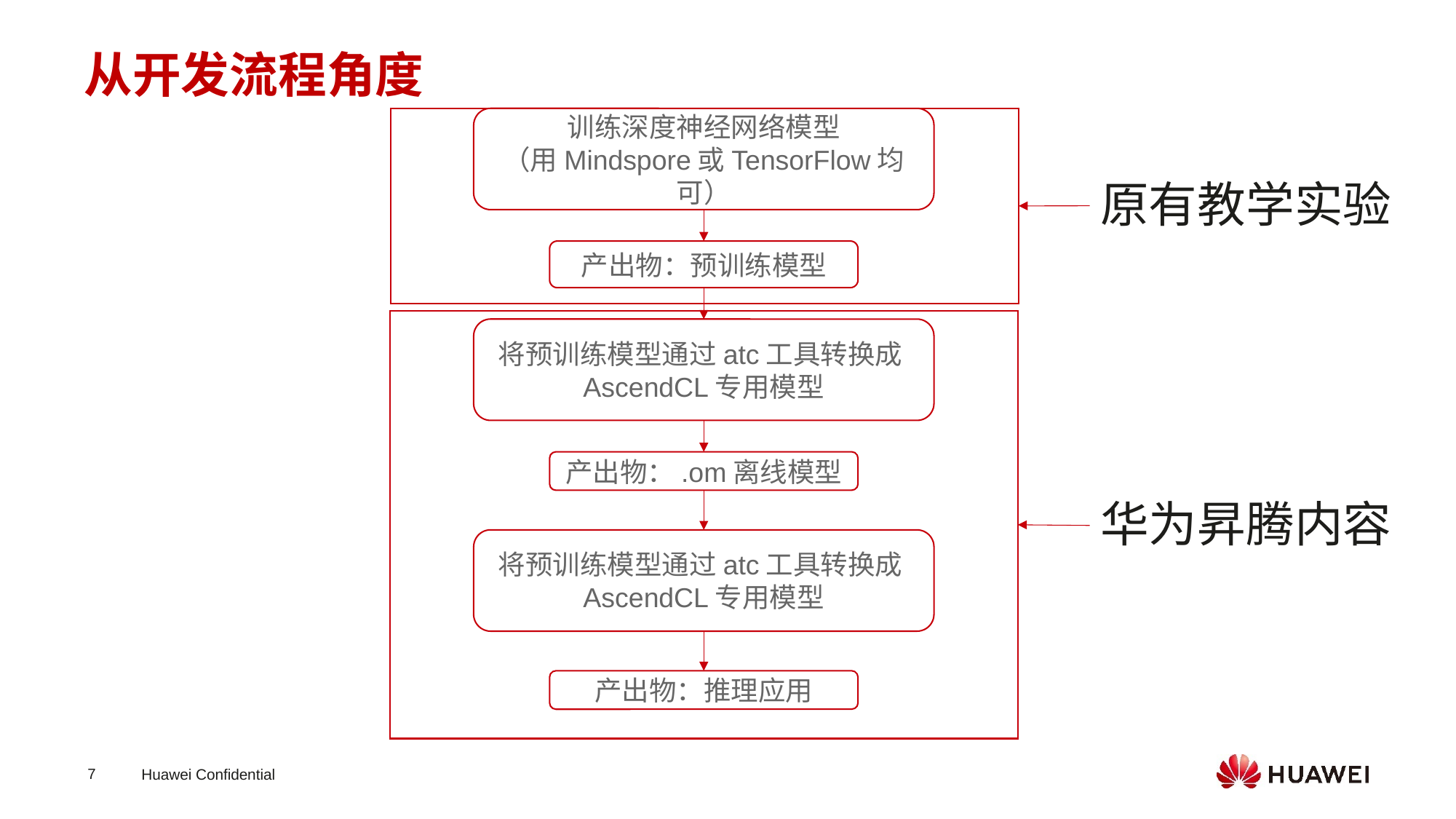

从开发流程角度

训练深度神经网络模型
（用Mindspore或TensorFlow均可）
原有教学实验
产出物：预训练模型

将预训练模型通过atc工具转换成AscendCL专用模型
产出物：.om离线模型
华为昇腾内容
将预训练模型通过atc工具转换成AscendCL专用模型
产出物：推理应用